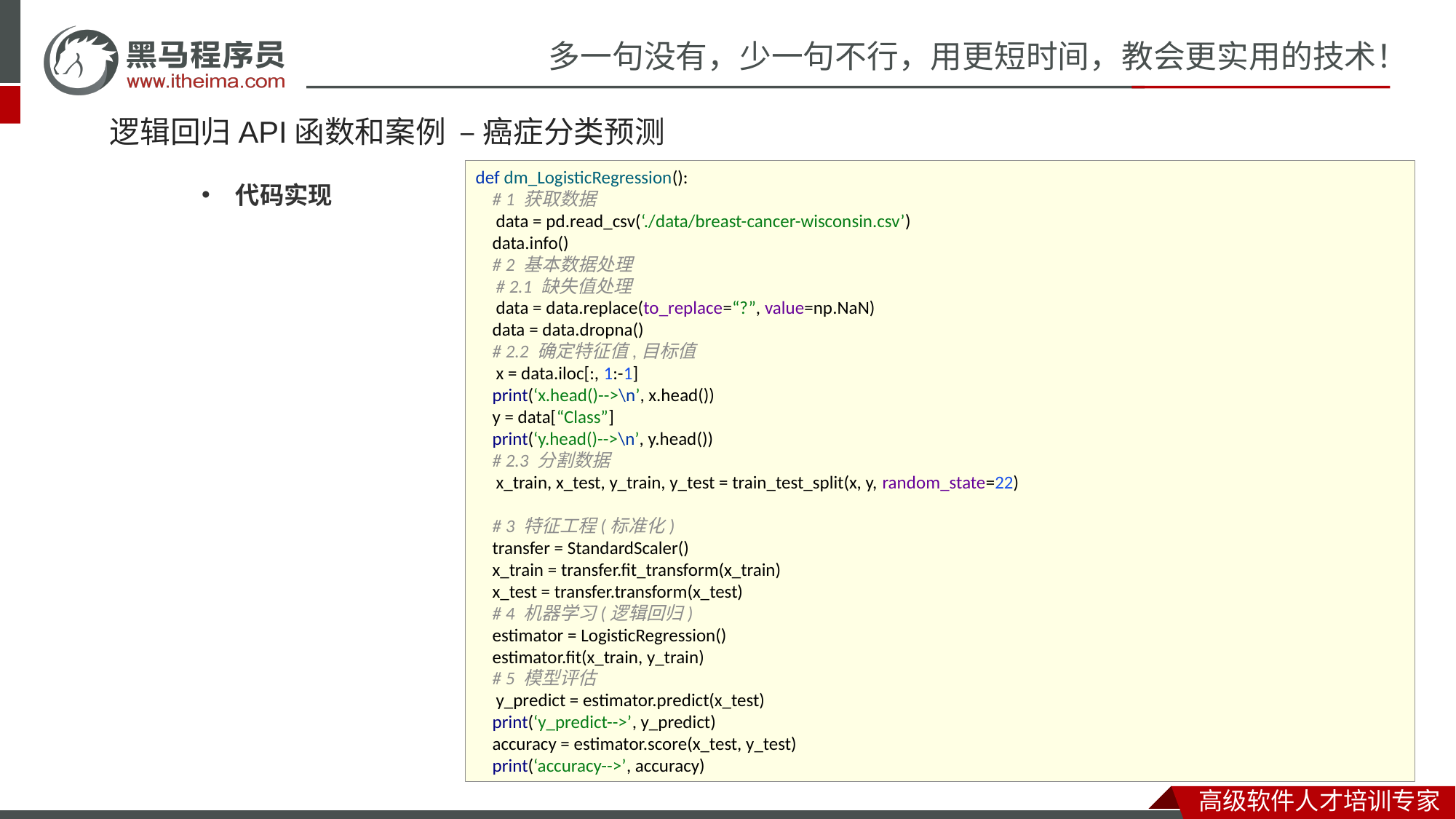

# 逻辑回归API函数和案例  – 癌症分类预测
代码实现
def dm_LogisticRegression():
    # 1 获取数据
    data = pd.read_csv(‘./data/breast-cancer-wisconsin.csv’)
    data.info()
    # 2 基本数据处理
    # 2.1 缺失值处理
    data = data.replace(to_replace=“?”, value=np.NaN)
    data = data.dropna()
    # 2.2 确定特征值,目标值
    x = data.iloc[:, 1:-1]
    print(‘x.head()-->\n’, x.head())
    y = data[“Class”]
    print(‘y.head()-->\n’, y.head())
    # 2.3 分割数据
    x_train, x_test, y_train, y_test = train_test_split(x, y, random_state=22)
    # 3 特征工程(标准化)
    transfer = StandardScaler()
    x_train = transfer.fit_transform(x_train)
    x_test = transfer.transform(x_test)
    # 4 机器学习(逻辑回归)
    estimator = LogisticRegression()
    estimator.fit(x_train, y_train)
    # 5 模型评估
    y_predict = estimator.predict(x_test)
    print(‘y_predict-->’, y_predict)
    accuracy = estimator.score(x_test, y_test)
    print(‘accuracy-->’, accuracy)